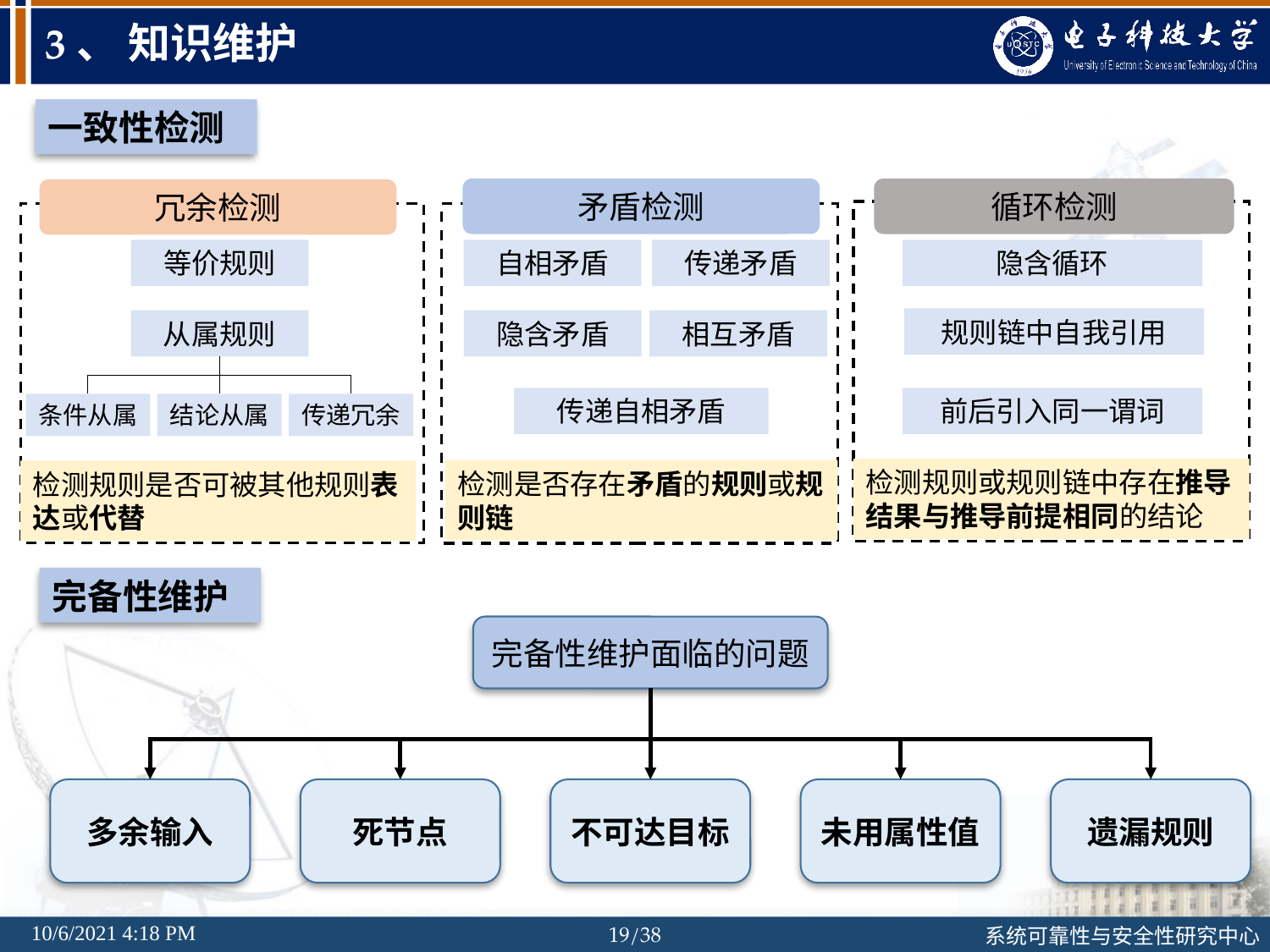

# 3、 知识维护
一致性检测
矛盾检测
循环检测
冗余检测

等价规则
自相矛盾
传递矛盾
隐含循环
规则链中自我引用
从属规则
隐含矛盾
相互矛盾
传递自相矛盾
前后引入同一谓词
条件从属
结论从属
传递冗余
检测规则或规则链中存在推导结果与推导前提相同的结论
检测是否存在矛盾的规则或规则链
检测规则是否可被其他规则表达或代替
完备性维护
完备性维护面临的问题
死节点
不可达目标
多余输入
未用属性值
遗漏规则